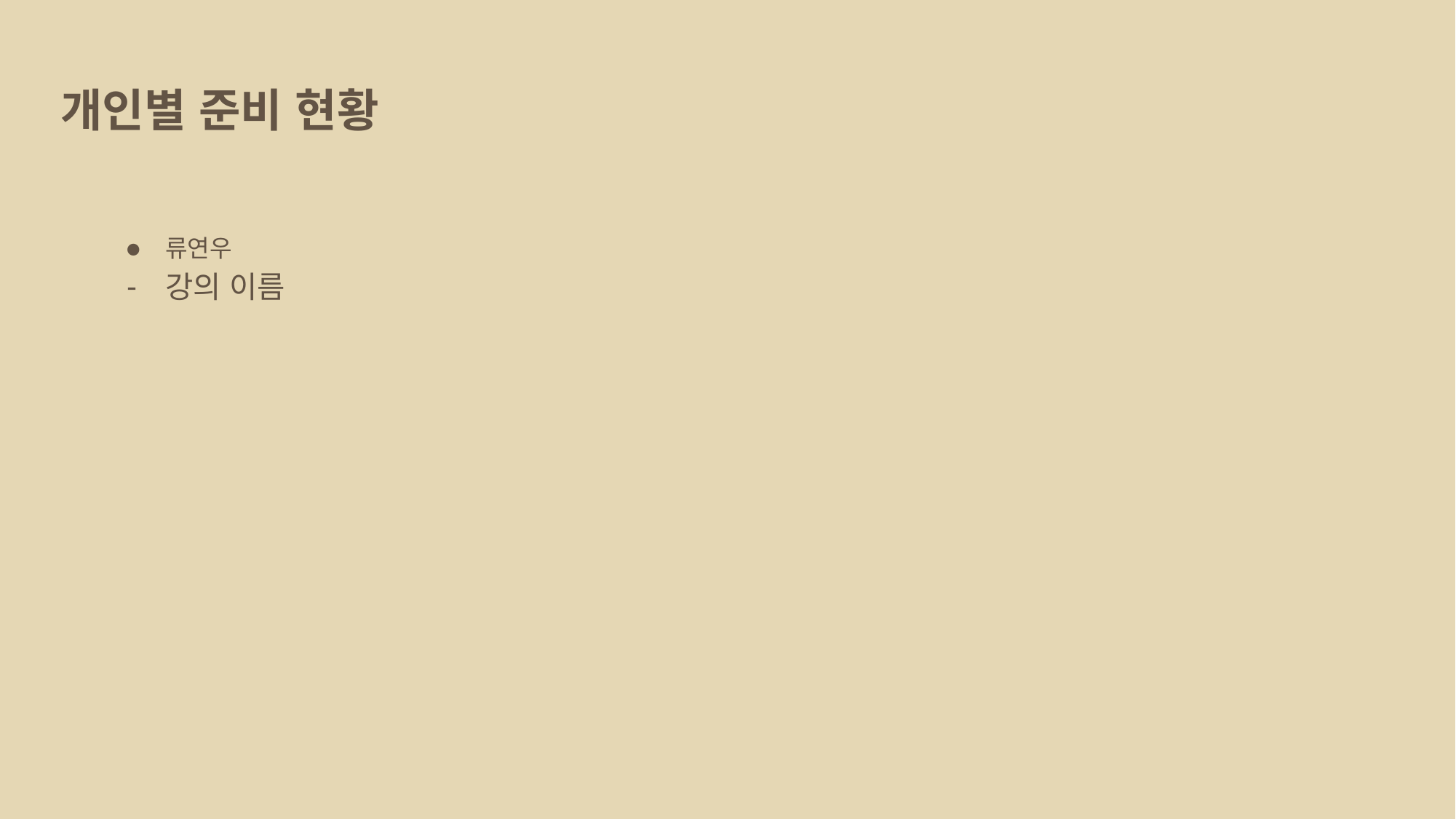

# 개인별 준비 현황
류연우
강의 이름